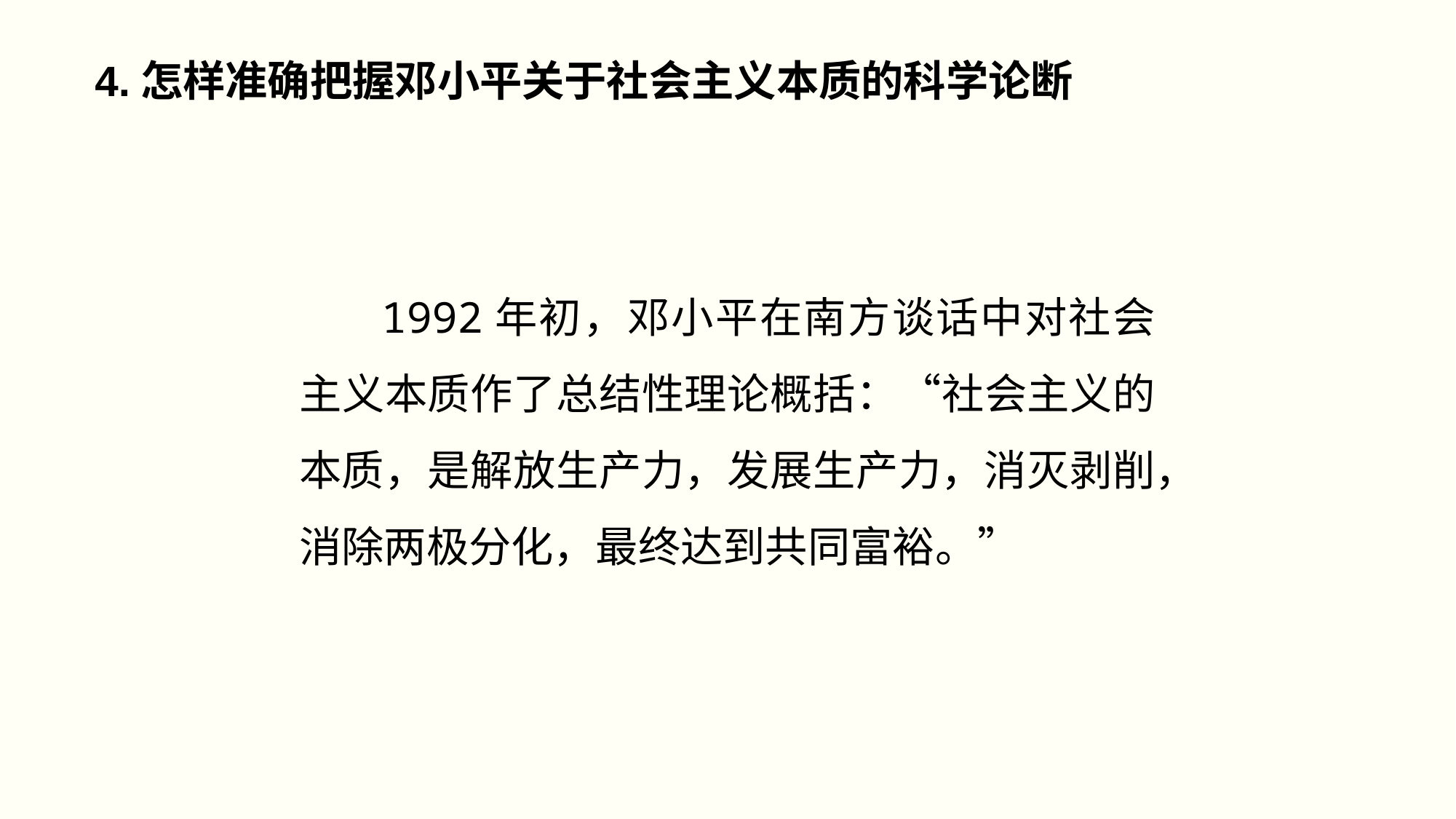

4.怎样准确把握邓小平关于社会主义本质的科学论断
   1992年初，邓小平在南方谈话中对社会主义本质作了总结性理论概括：“社会主义的本质，是解放生产力，发展生产力，消灭剥削，消除两极分化，最终达到共同富裕。”